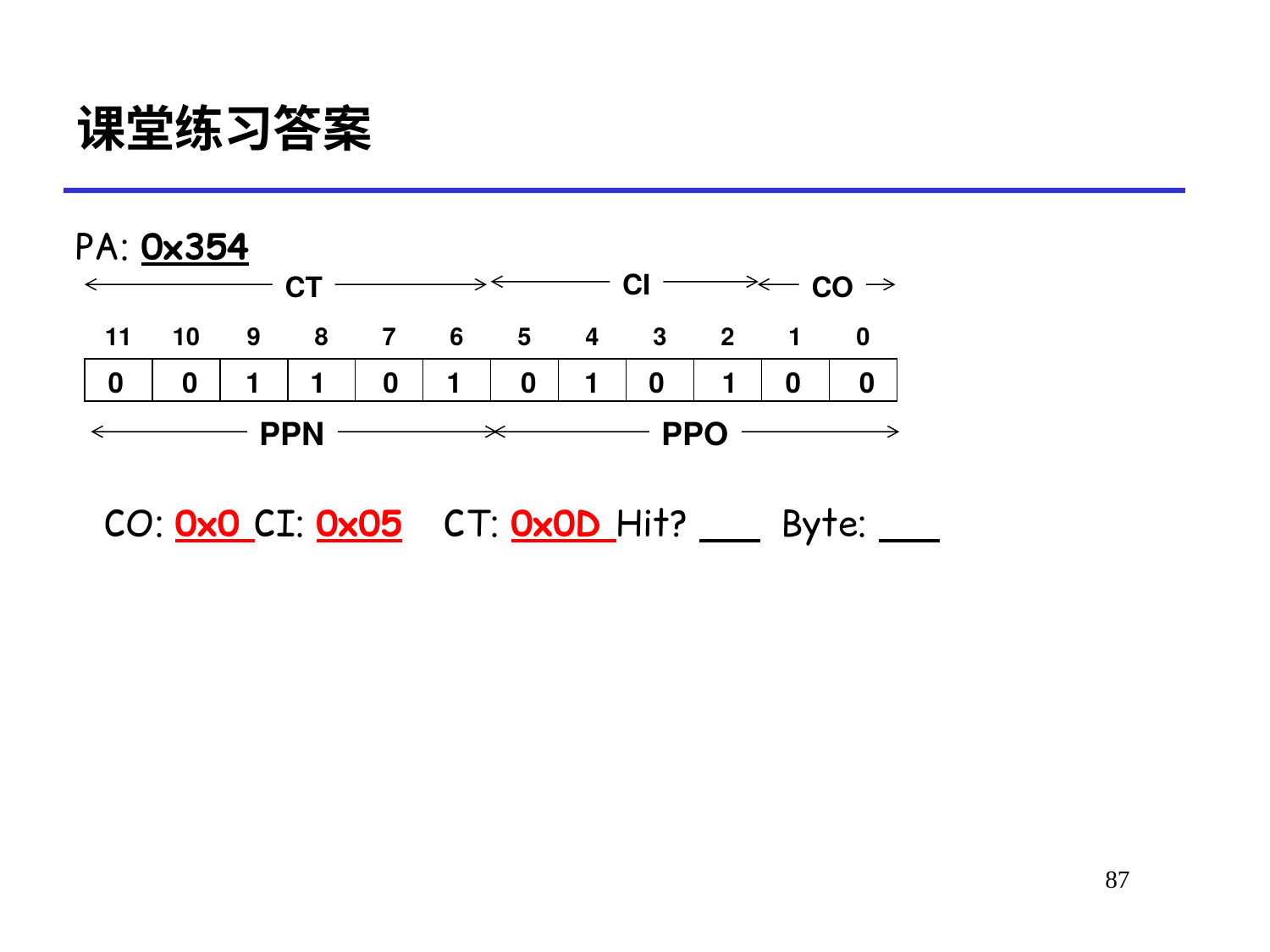

# 课堂练习答案
PA: 0x354
CI

CT

CO

11

10

9

8

7

6

5

4

3

2

1

0

PPN

PPO

0
0
1
1
0
1
0
1
0
1
0
0
CO: 0x0 CI: 0x05    CT: 0x0D Hit?       Byte:     6
87